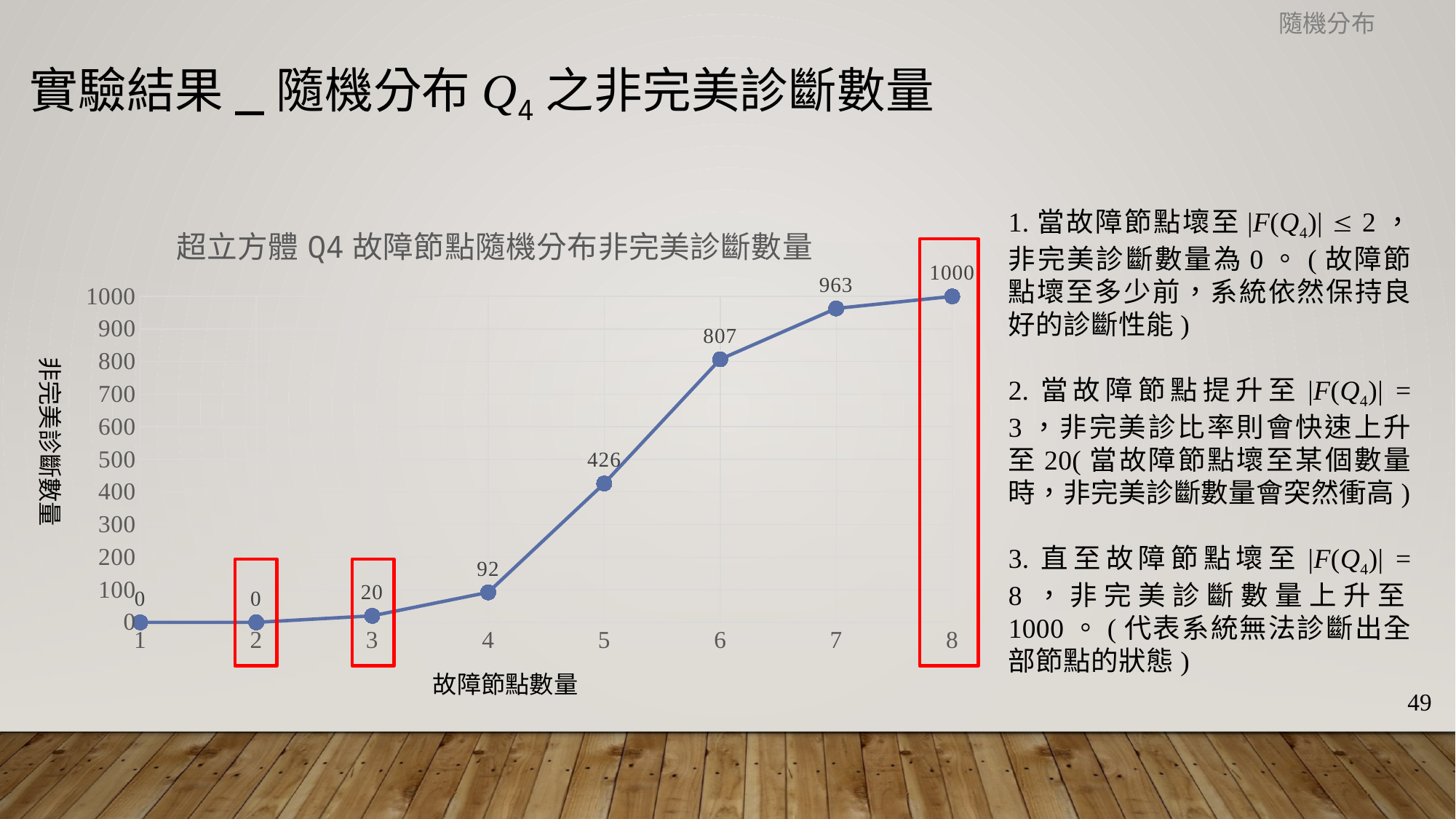

隨機分布
實驗結果_隨機分布Q4之非完美診斷數量

### Chart: 超立方體Q4故障節點隨機分布非完美診斷數量

| Category | 1000 |
|---|---|
非完美診斷數量
故障節點數量
1.當故障節點壞至|F(Q4)| ≤ 2，非完美診斷數量為0。(故障節點壞至多少前，系統依然保持良好的診斷性能)

2.當故障節點提升至|F(Q4)| = 3，非完美診比率則會快速上升至20(當故障節點壞至某個數量時，非完美診斷數量會突然衝高)

3.直至故障節點壞至|F(Q4)| = 8，非完美診斷數量上升至1000。(代表系統無法診斷出全部節點的狀態)

49